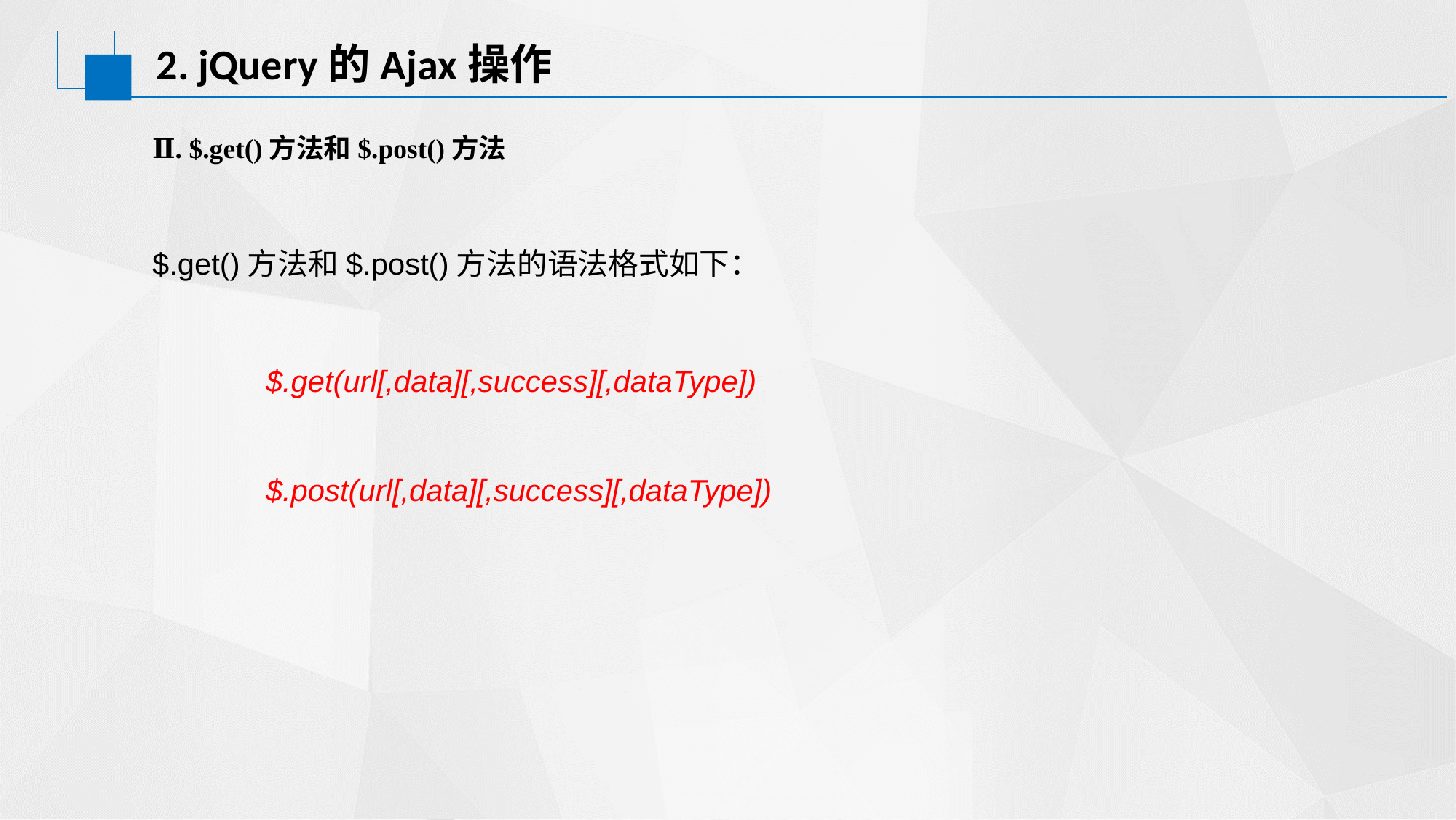

# 2. jQuery的Ajax操作
Ⅱ. $.get()方法和$.post()方法
$.get()方法和$.post()方法的语法格式如下：
$.get(url[,data][,success][,dataType])

$.post(url[,data][,success][,dataType])